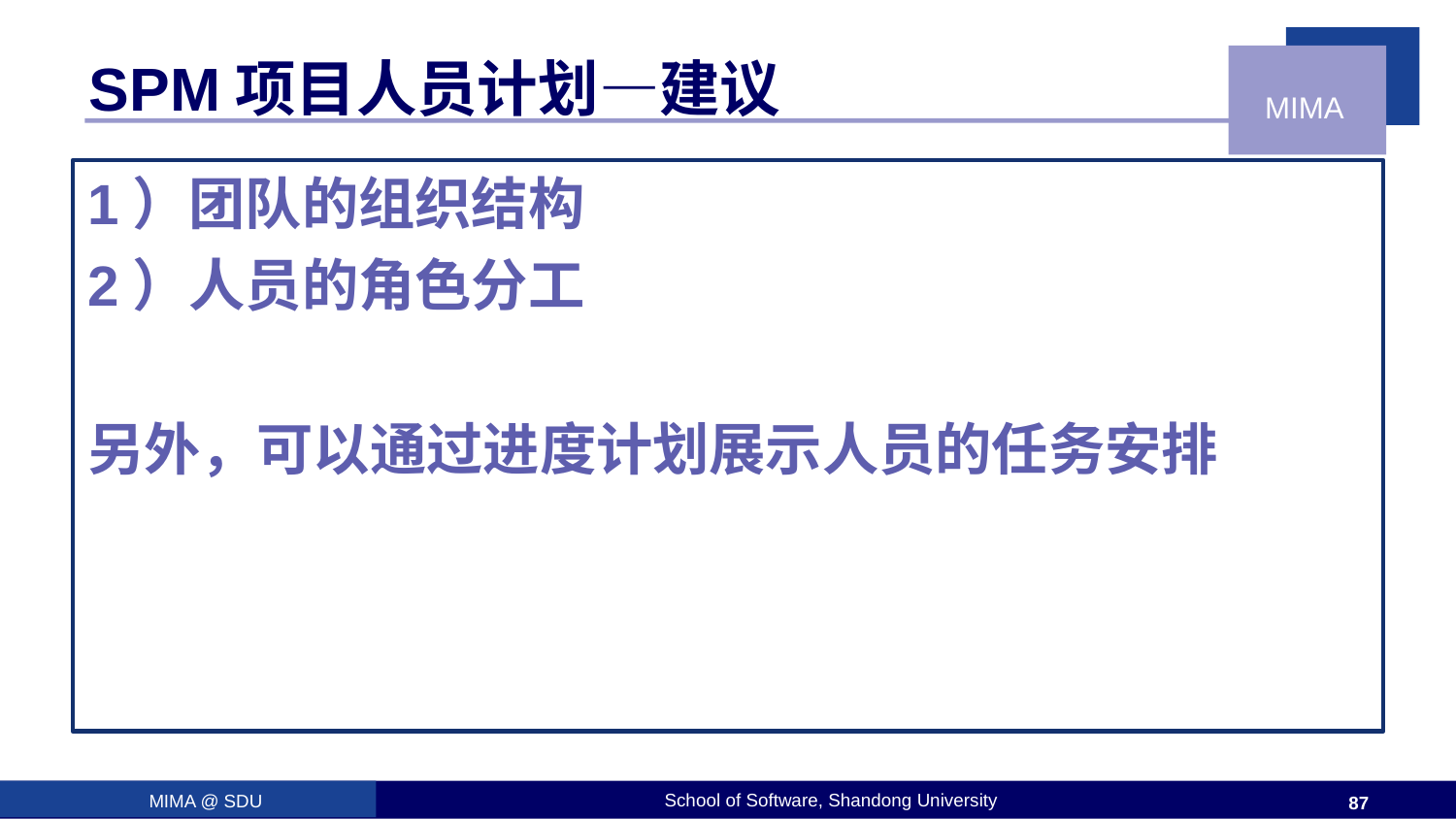

# SPM项目人员计划—建议
1）团队的组织结构
2）人员的角色分工

另外，可以通过进度计划展示人员的任务安排